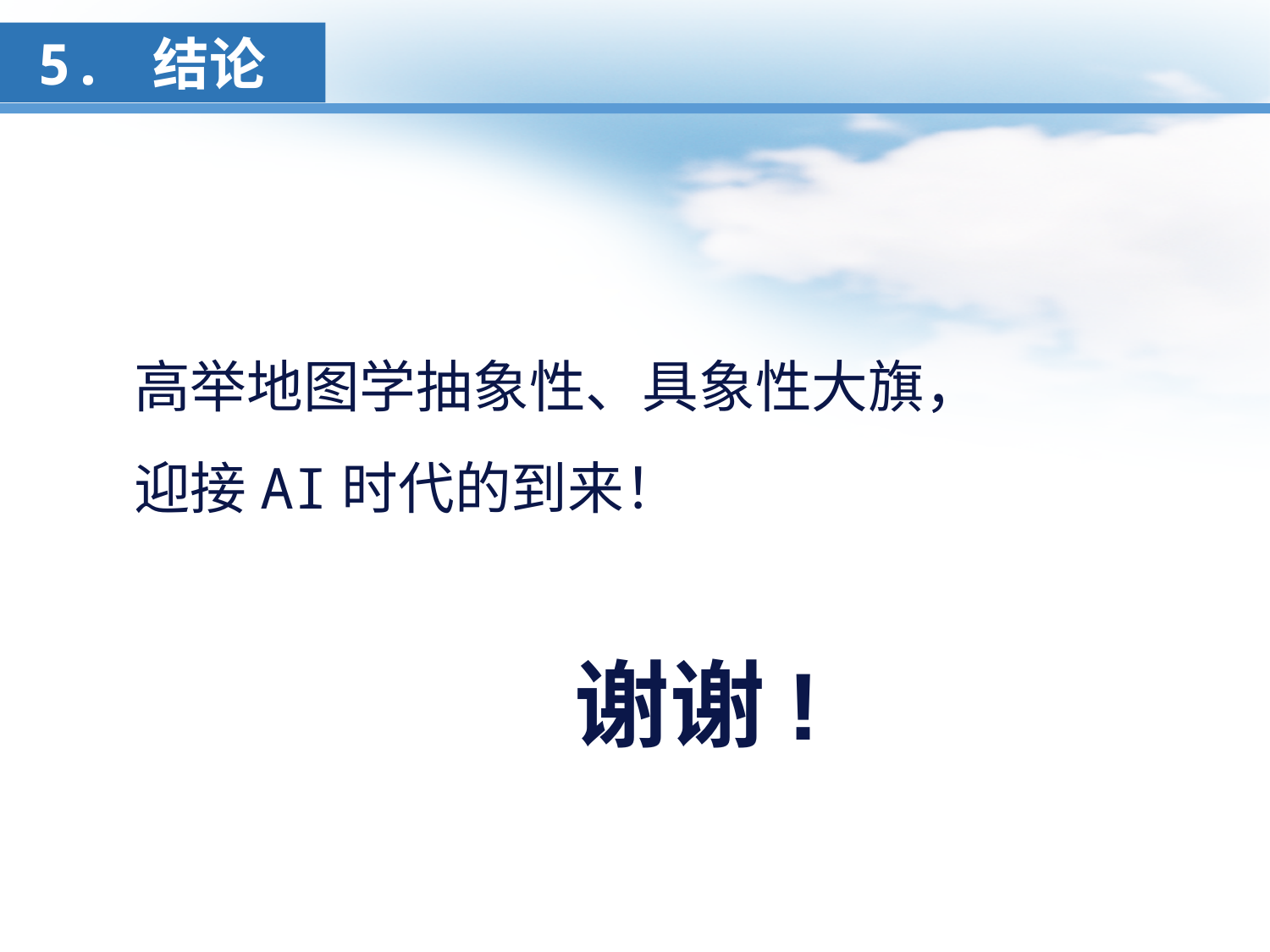

5. 结论
—— 总 结

高举地图学抽象性、具象性大旗，迎接AI时代的到来！
谢谢!